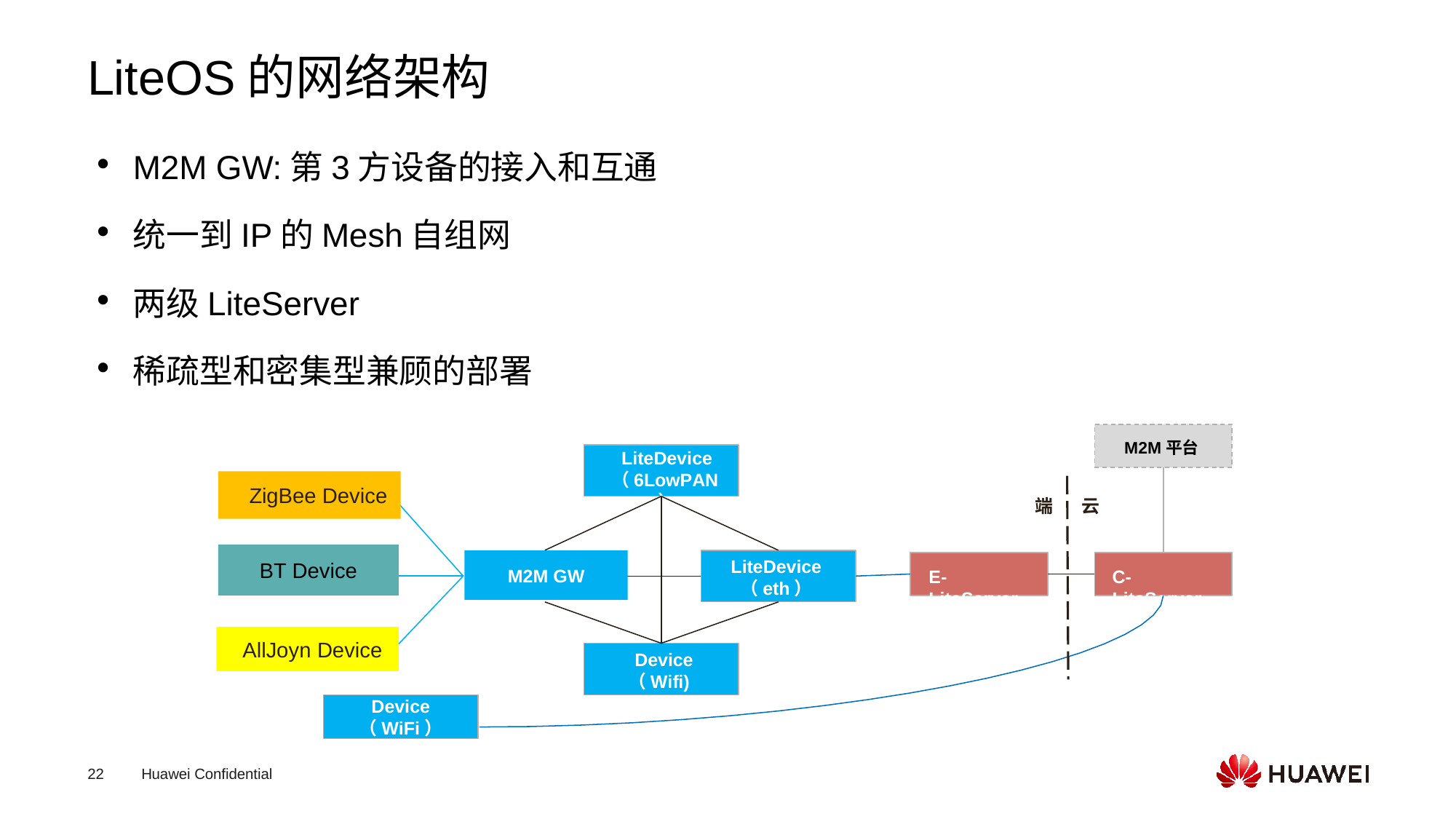

# LiteOS的网络架构
M2M GW:第3方设备的接入和互通
统一到IP的Mesh自组网
两级LiteServer
稀疏型和密集型兼顾的部署

M2M平台

LiteDevice
（6LowPAN）

端
云

BT Device

LiteDevice
（eth）
E-LiteServer
C-LiteServer

Device
（Wifi)
Device
（WiFi）
ZigBee Device
M2M GW
AllJoyn Device